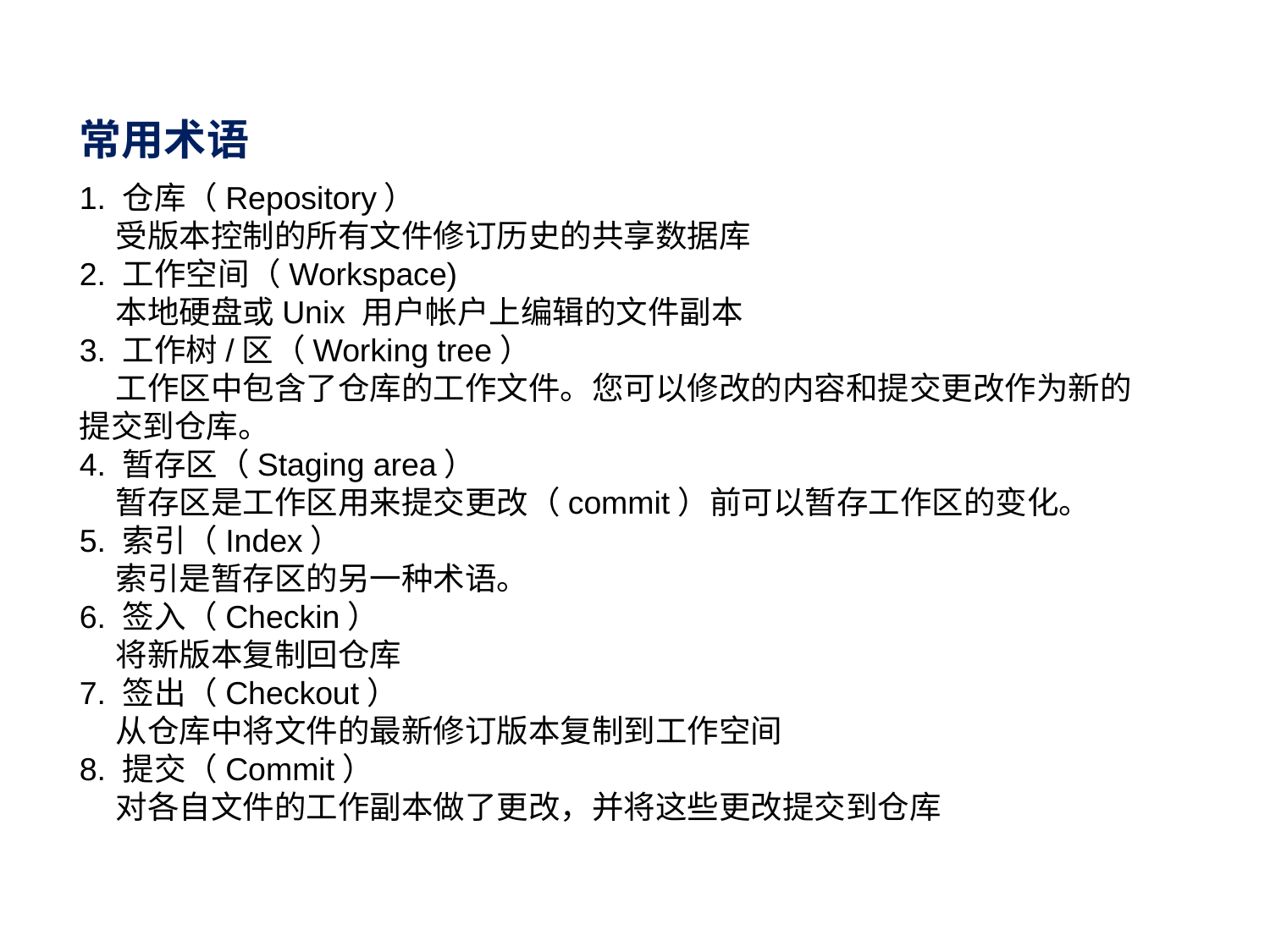

常用术语
1. 仓库（Repository）
    受版本控制的所有文件修订历史的共享数据库
2. 工作空间（Workspace)
    本地硬盘或Unix 用户帐户上编辑的文件副本
3. 工作树/区（Working tree）
    工作区中包含了仓库的工作文件。您可以修改的内容和提交更改作为新的提交到仓库。
4. 暂存区（Staging area）
    暂存区是工作区用来提交更改（commit）前可以暂存工作区的变化。
5. 索引（Index）
    索引是暂存区的另一种术语。
6. 签入（Checkin）
    将新版本复制回仓库
7. 签出（Checkout）
    从仓库中将文件的最新修订版本复制到工作空间
8. 提交（Commit）
    对各自文件的工作副本做了更改，并将这些更改提交到仓库